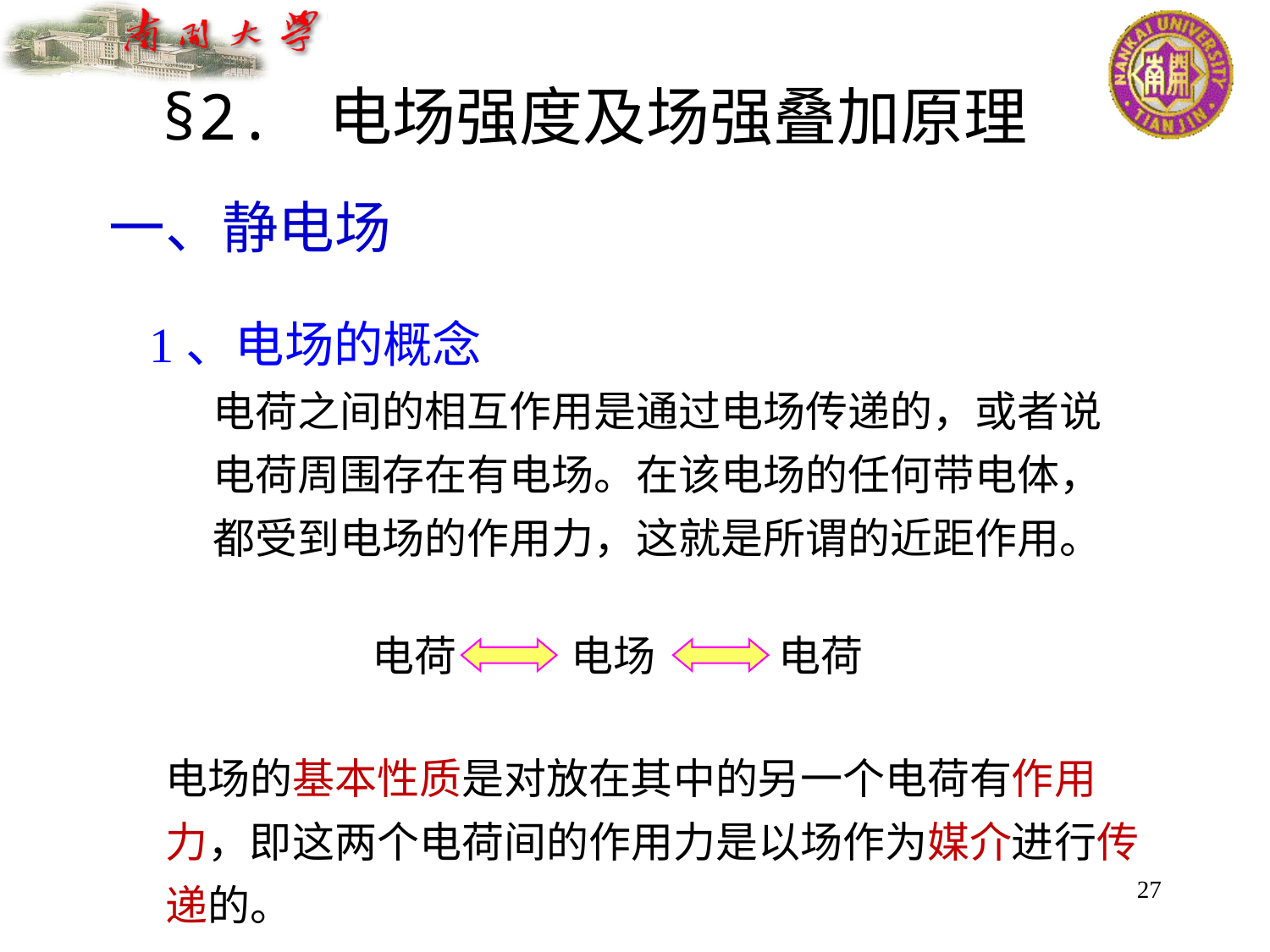

§2. 电场强度及场强叠加原理
一、静电场
1、电场的概念
电荷之间的相互作用是通过电场传递的，或者说电荷周围存在有电场。在该电场的任何带电体，都受到电场的作用力，这就是所谓的近距作用。
电荷            电场             电荷

电场的基本性质是对放在其中的另一个电荷有作用力，即这两个电荷间的作用力是以场作为媒介进行传递的。
27